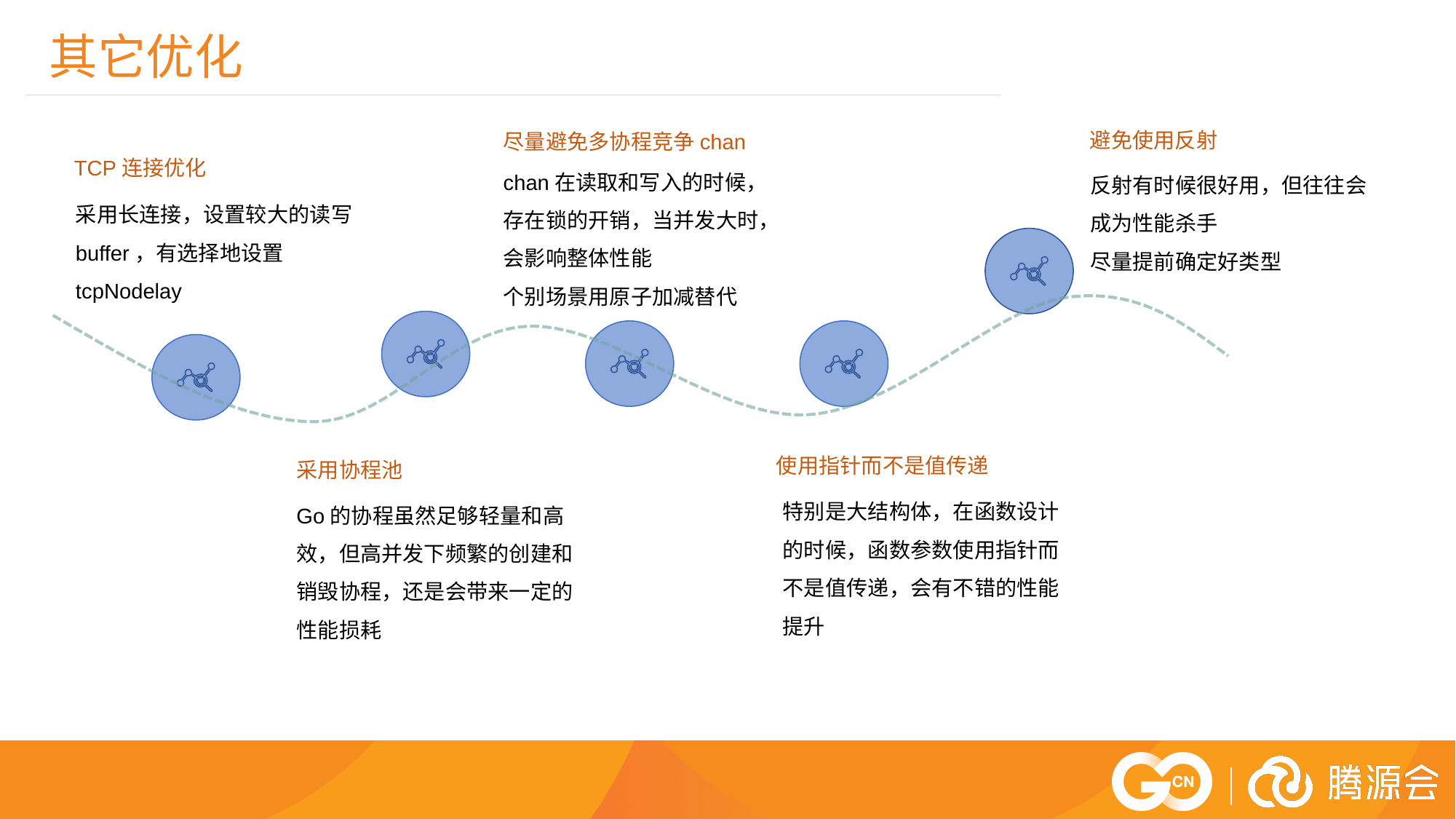

其它优化
尽量避免多协程竞争chan
chan在读取和写入的时候，存在锁的开销，当并发大时，会影响整体性能
个别场景用原子加减替代

避免使用反射
TCP连接优化
采用长连接，设置较大的读写buffer，有选择地设置tcpNodelay
反射有时候很好用，但往往会成为性能杀手
尽量提前确定好类型

使用指针而不是值传递
特别是大结构体，在函数设计的时候，函数参数使用指针而不是值传递，会有不错的性能提升
采用协程池
Go的协程虽然足够轻量和高效，但高并发下频繁的创建和销毁协程，还是会带来一定的性能损耗